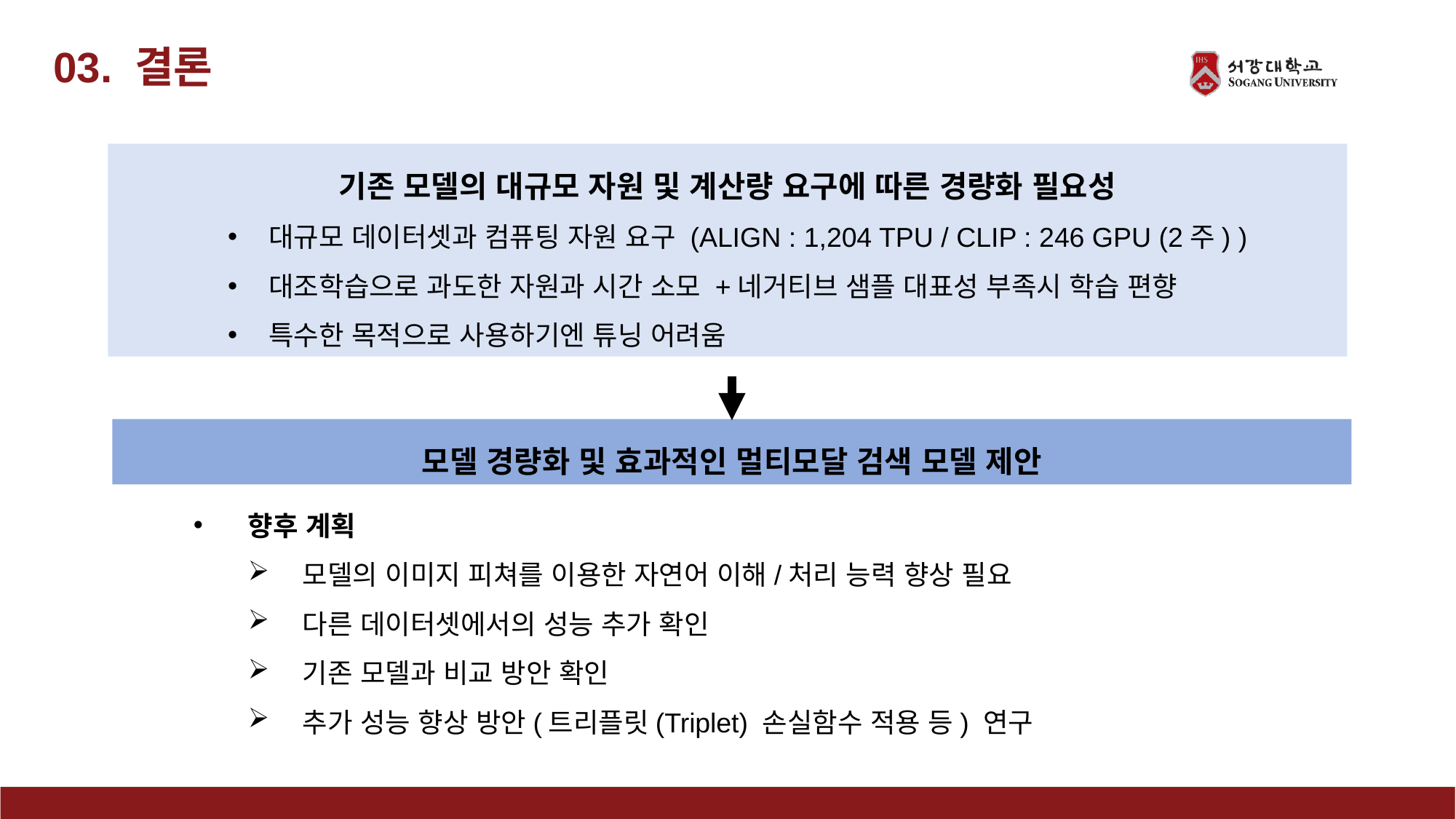

03. 결론
기존 모델의 대규모 자원 및 계산량 요구에 따른 경량화 필요성
대규모 데이터셋과 컴퓨팅 자원 요구 (ALIGN : 1,204 TPU / CLIP : 246 GPU (2주) )
대조학습으로 과도한 자원과 시간 소모 +네거티브 샘플 대표성 부족시 학습 편향
특수한 목적으로 사용하기엔 튜닝 어려움
모델 경량화 및 효과적인 멀티모달 검색 모델 제안
향후 계획
모델의 이미지 피쳐를 이용한 자연어 이해/처리 능력 향상 필요
다른 데이터셋에서의 성능 추가 확인
기존 모델과 비교 방안 확인
추가 성능 향상 방안(트리플릿(Triplet) 손실함수 적용 등) 연구